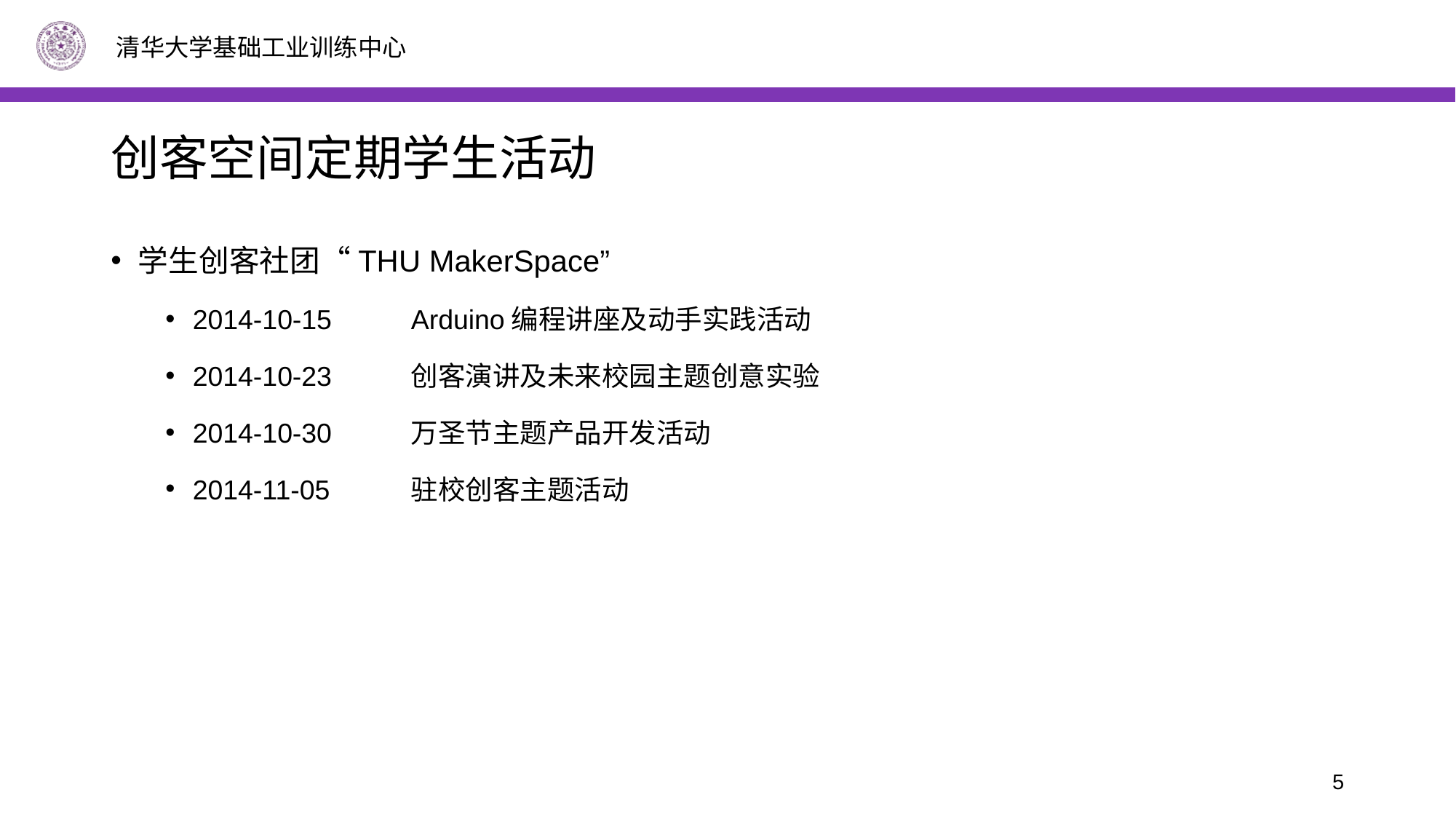

# 创客空间定期学生活动
学生创客社团“THU MakerSpace”
2014-10-15	Arduino编程讲座及动手实践活动
2014-10-23	创客演讲及未来校园主题创意实验
2014-10-30	万圣节主题产品开发活动
2014-11-05	驻校创客主题活动
5